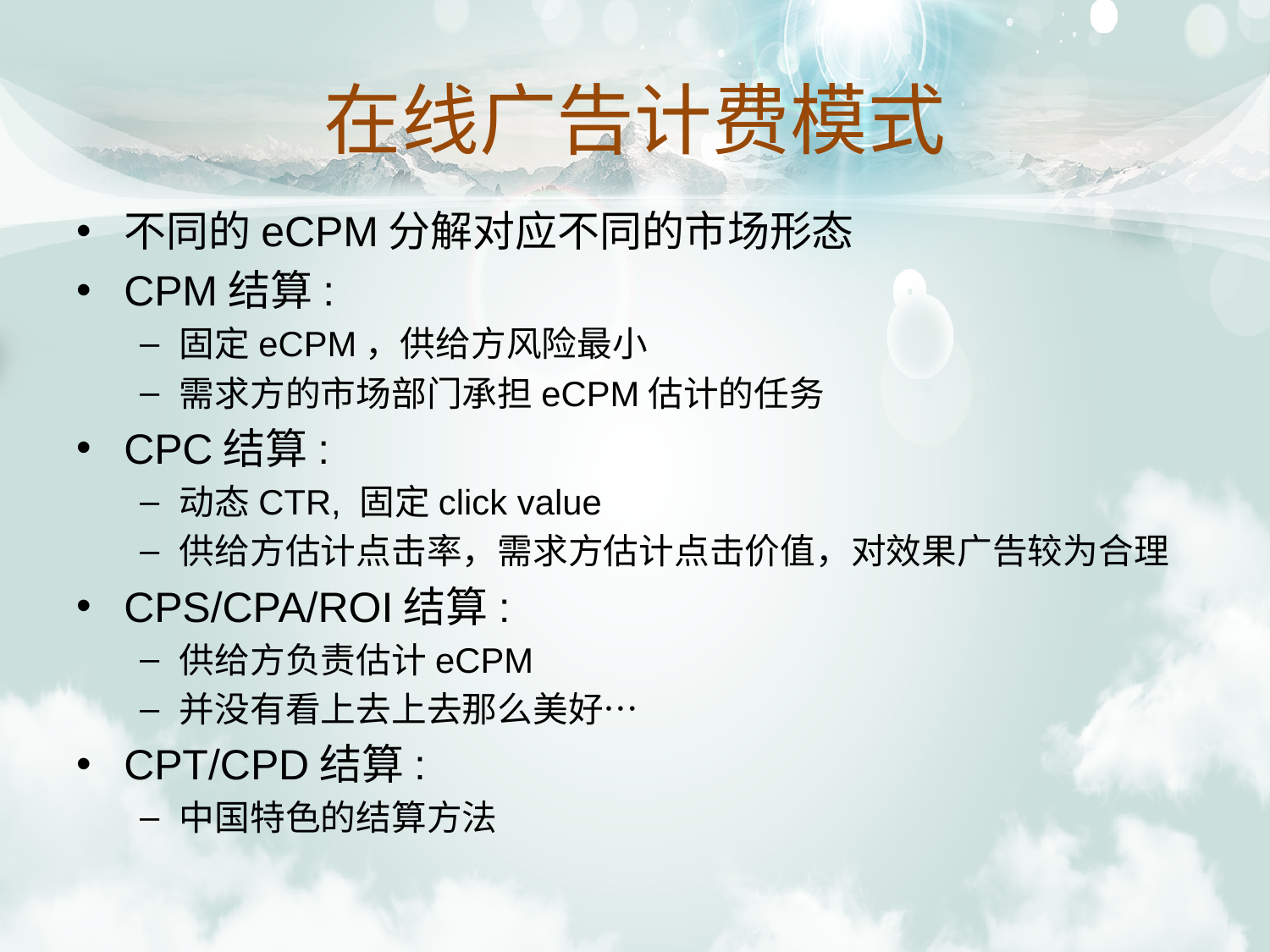

# 在线广告计费模式
不同的eCPM分解对应不同的市场形态
CPM结算:
固定eCPM，供给方风险最小
需求方的市场部门承担eCPM估计的任务
CPC结算:
动态CTR, 固定click value
供给方估计点击率，需求方估计点击价值，对效果广告较为合理
CPS/CPA/ROI结算:
供给方负责估计eCPM
并没有看上去上去那么美好…
CPT/CPD结算:
中国特色的结算方法